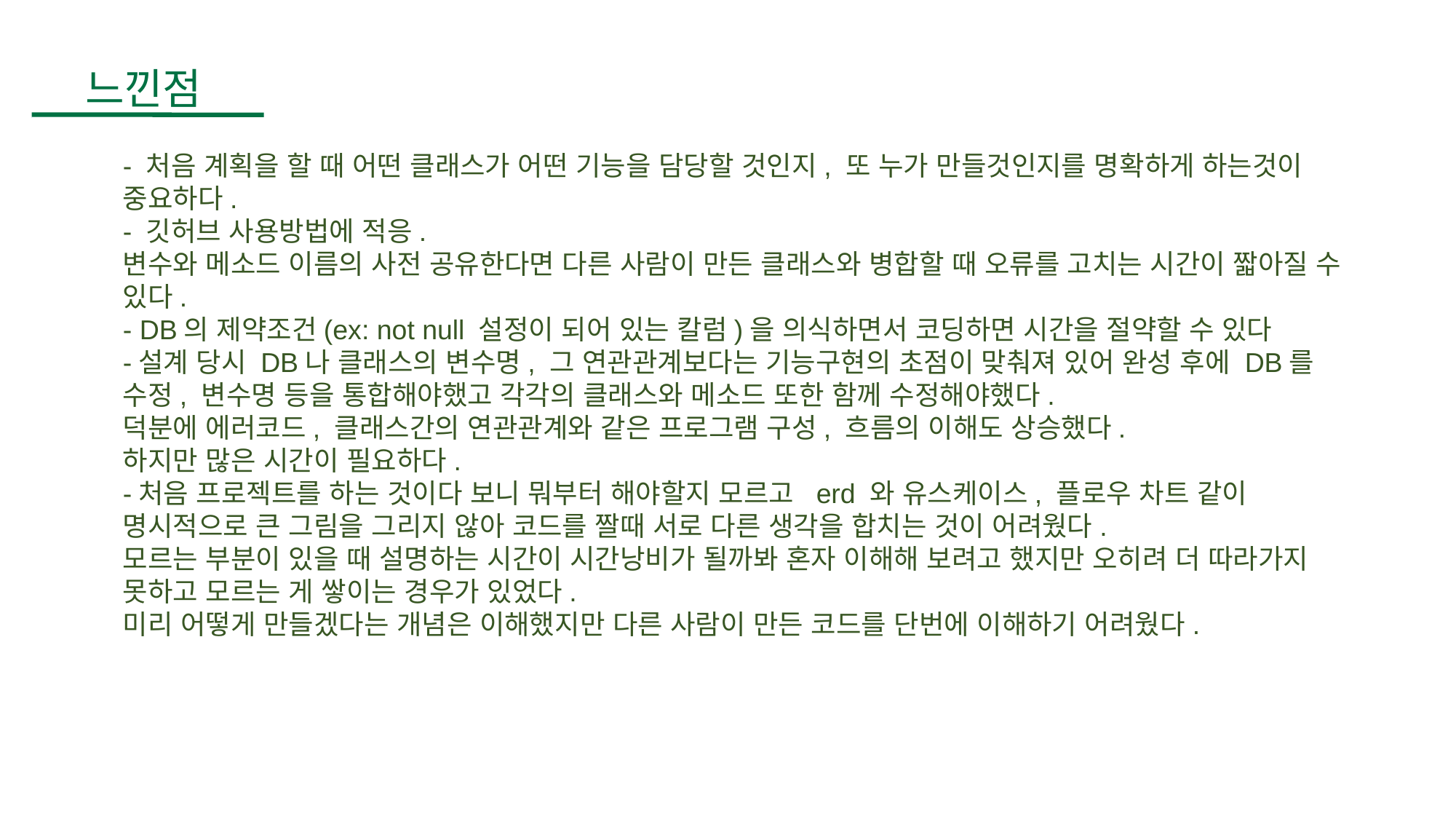

4.
느낀점
- 처음 계획을 할 때 어떤 클래스가 어떤 기능을 담당할 것인지, 또 누가 만들것인지를 명확하게 하는것이 중요하다.
- 깃허브 사용방법에 적응.
변수와 메소드 이름의 사전 공유한다면 다른 사람이 만든 클래스와 병합할 때 오류를 고치는 시간이 짧아질 수 있다.
- DB의 제약조건(ex: not null 설정이 되어 있는 칼럼)을 의식하면서 코딩하면 시간을 절약할 수 있다
-설계 당시 DB나 클래스의 변수명, 그 연관관계보다는 기능구현의 초점이 맞춰져 있어 완성 후에 DB를 수정, 변수명 등을 통합해야했고 각각의 클래스와 메소드 또한 함께 수정해야했다.
덕분에 에러코드, 클래스간의 연관관계와 같은 프로그램 구성, 흐름의 이해도 상승했다.
하지만 많은 시간이 필요하다.
-처음 프로젝트를 하는 것이다 보니 뭐부터 해야할지 모르고  erd 와 유스케이스, 플로우 차트 같이 명시적으로 큰 그림을 그리지 않아 코드를 짤때 서로 다른 생각을 합치는 것이 어려웠다.
모르는 부분이 있을 때 설명하는 시간이 시간낭비가 될까봐 혼자 이해해 보려고 했지만 오히려 더 따라가지 못하고 모르는 게 쌓이는 경우가 있었다.
미리 어떻게 만들겠다는 개념은 이해했지만 다른 사람이 만든 코드를 단번에 이해하기 어려웠다.